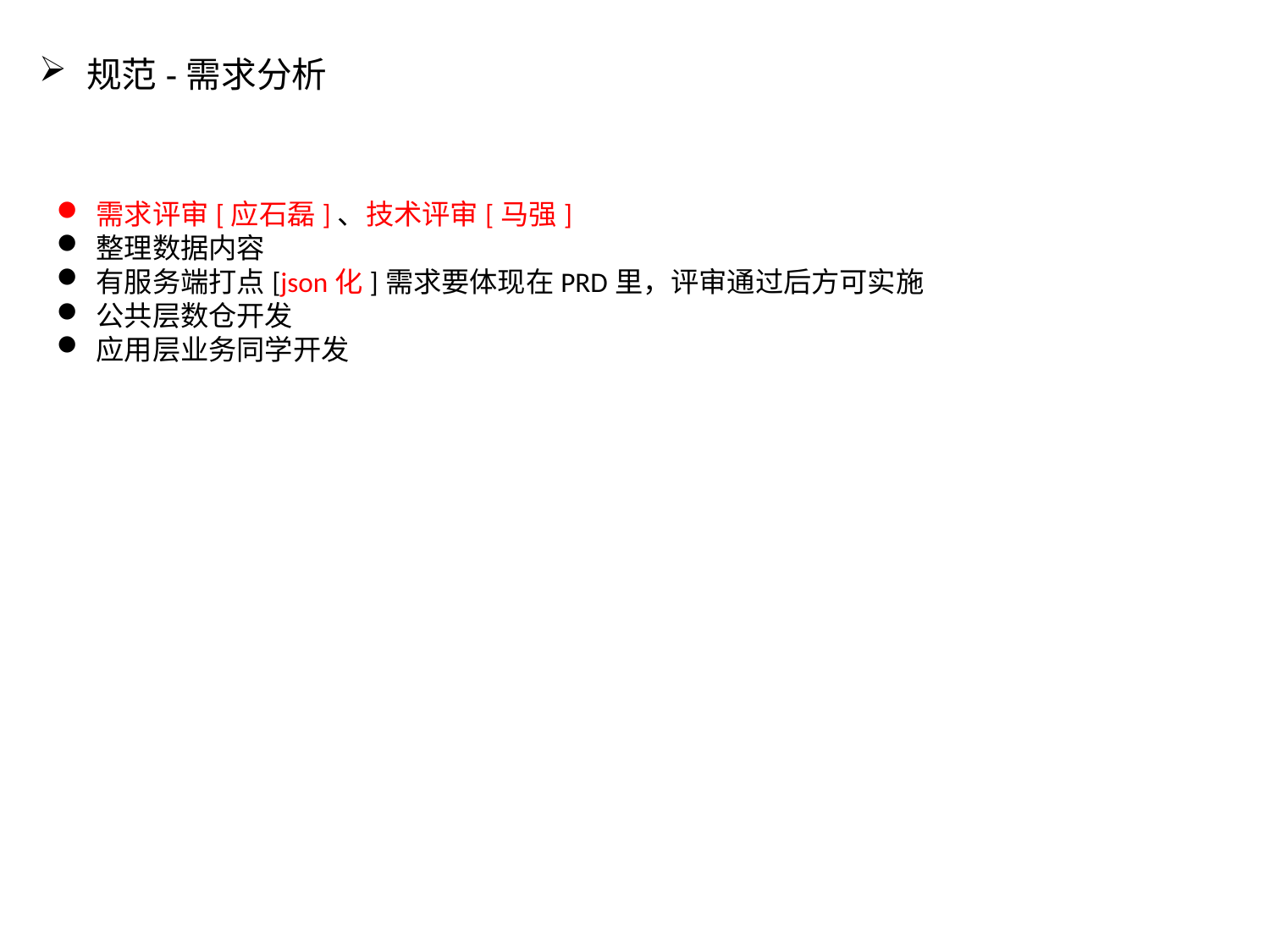

规范-需求分析
需求评审[应石磊]、技术评审[马强]
整理数据内容
有服务端打点[json化]需求要体现在PRD里，评审通过后方可实施
公共层数仓开发
应用层业务同学开发